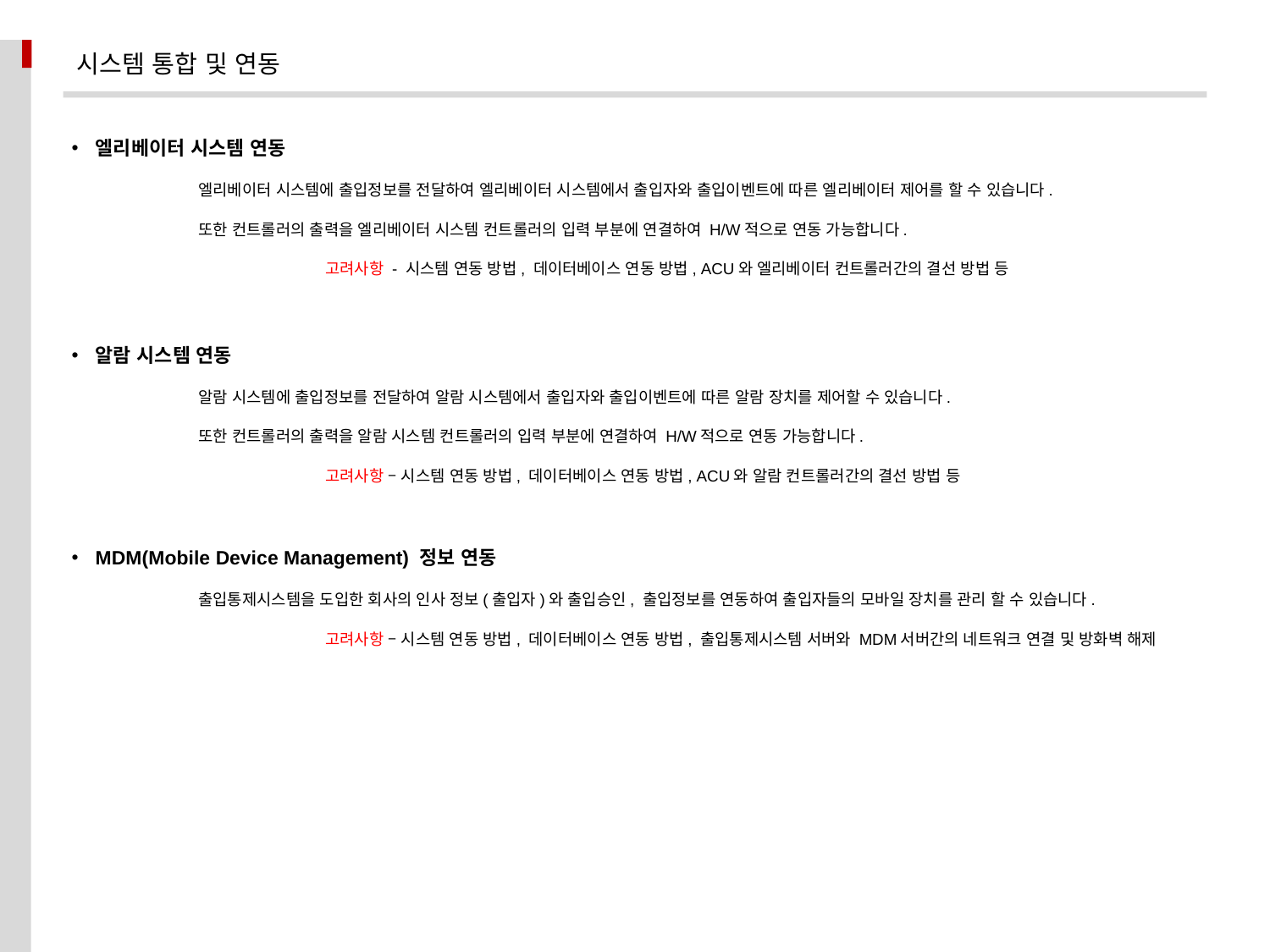

시스템 통합 및 연동

엘리베이터 시스템 연동
	엘리베이터 시스템에 출입정보를 전달하여 엘리베이터 시스템에서 출입자와 출입이벤트에 따른 엘리베이터 제어를 할 수 있습니다.
	또한 컨트롤러의 출력을 엘리베이터 시스템 컨트롤러의 입력 부분에 연결하여 H/W적으로 연동 가능합니다.
		고려사항 - 시스템 연동 방법, 데이터베이스 연동 방법, ACU와 엘리베이터 컨트롤러간의 결선 방법 등

알람 시스템 연동
	알람 시스템에 출입정보를 전달하여 알람 시스템에서 출입자와 출입이벤트에 따른 알람 장치를 제어할 수 있습니다.
	또한 컨트롤러의 출력을 알람 시스템 컨트롤러의 입력 부분에 연결하여 H/W적으로 연동 가능합니다.
		고려사항 – 시스템 연동 방법, 데이터베이스 연동 방법, ACU와 알람 컨트롤러간의 결선 방법 등

MDM(Mobile Device Management) 정보 연동
	출입통제시스템을 도입한 회사의 인사 정보(출입자)와 출입승인, 출입정보를 연동하여 출입자들의 모바일 장치를 관리 할 수 있습니다.
		고려사항 – 시스템 연동 방법, 데이터베이스 연동 방법, 출입통제시스템 서버와 MDM서버간의 네트워크 연결 및 방화벽 해제